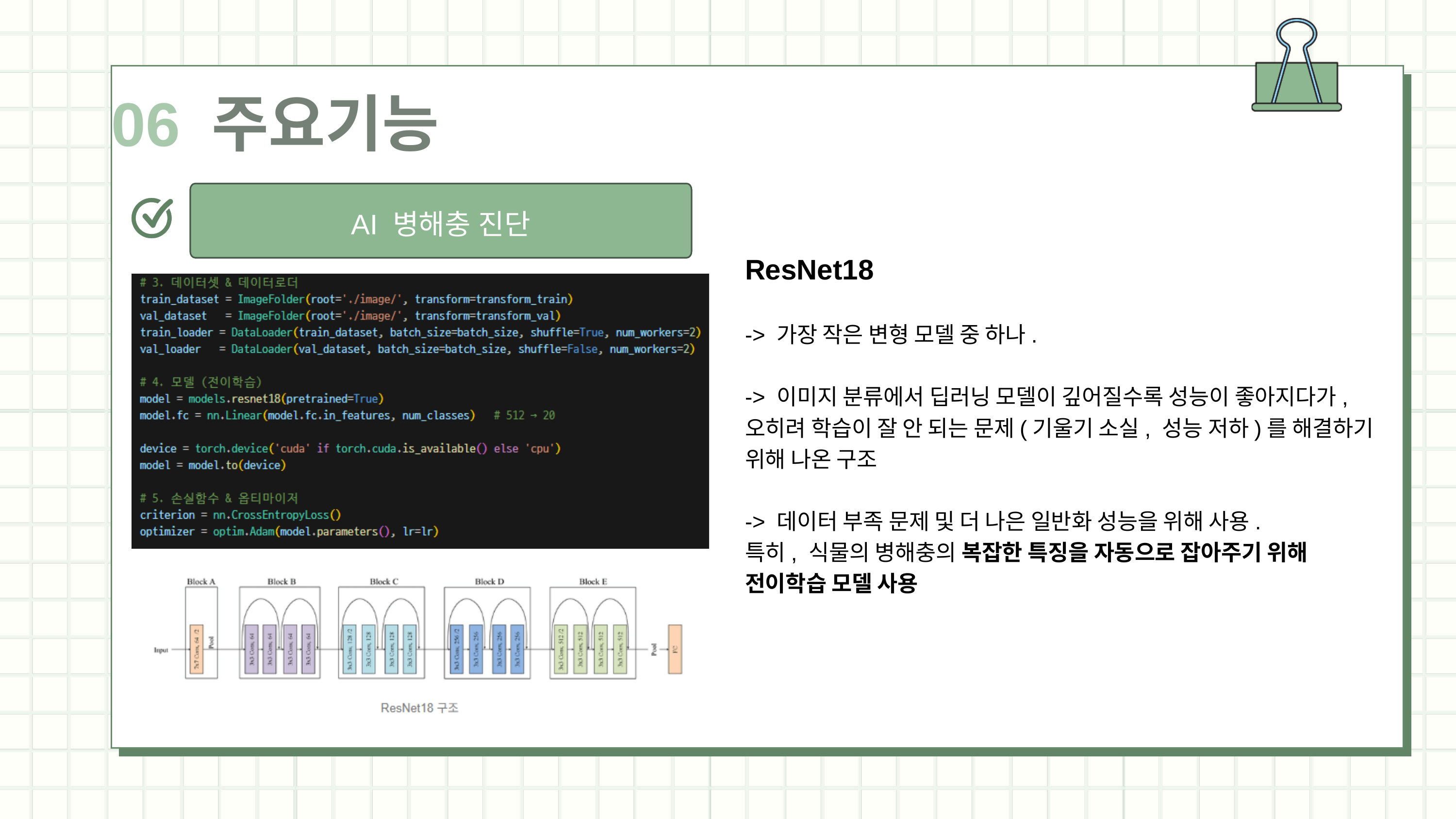

06 주요기능
AI 병해충 진단

ResNet18

-> 가장 작은 변형 모델 중 하나.

-> 이미지 분류에서 딥러닝 모델이 깊어질수록 성능이 좋아지다가, 오히려 학습이 잘 안 되는 문제(기울기 소실, 성능 저하)를 해결하기 위해 나온 구조

-> 데이터 부족 문제 및 더 나은 일반화 성능을 위해 사용.
특히, 식물의 병해충의 복잡한 특징을 자동으로 잡아주기 위해 전이학습 모델 사용